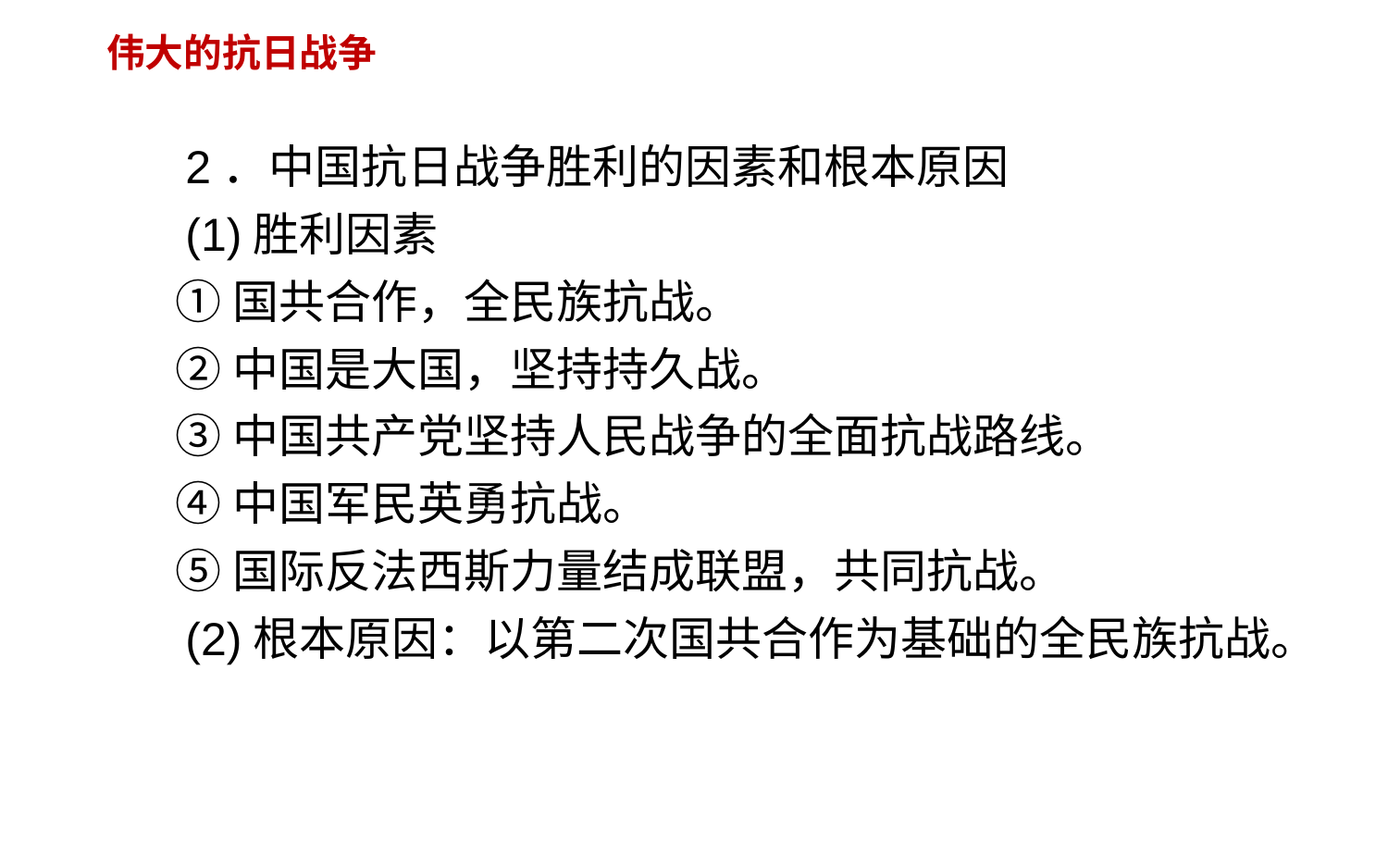

伟大的抗日战争
    2．中国抗日战争胜利的因素和根本原因
    (1)胜利因素
    ①国共合作，全民族抗战。
    ②中国是大国，坚持持久战。
    ③中国共产党坚持人民战争的全面抗战路线。
    ④中国军民英勇抗战。
    ⑤国际反法西斯力量结成联盟，共同抗战。
    (2)根本原因：以第二次国共合作为基础的全民族抗战。